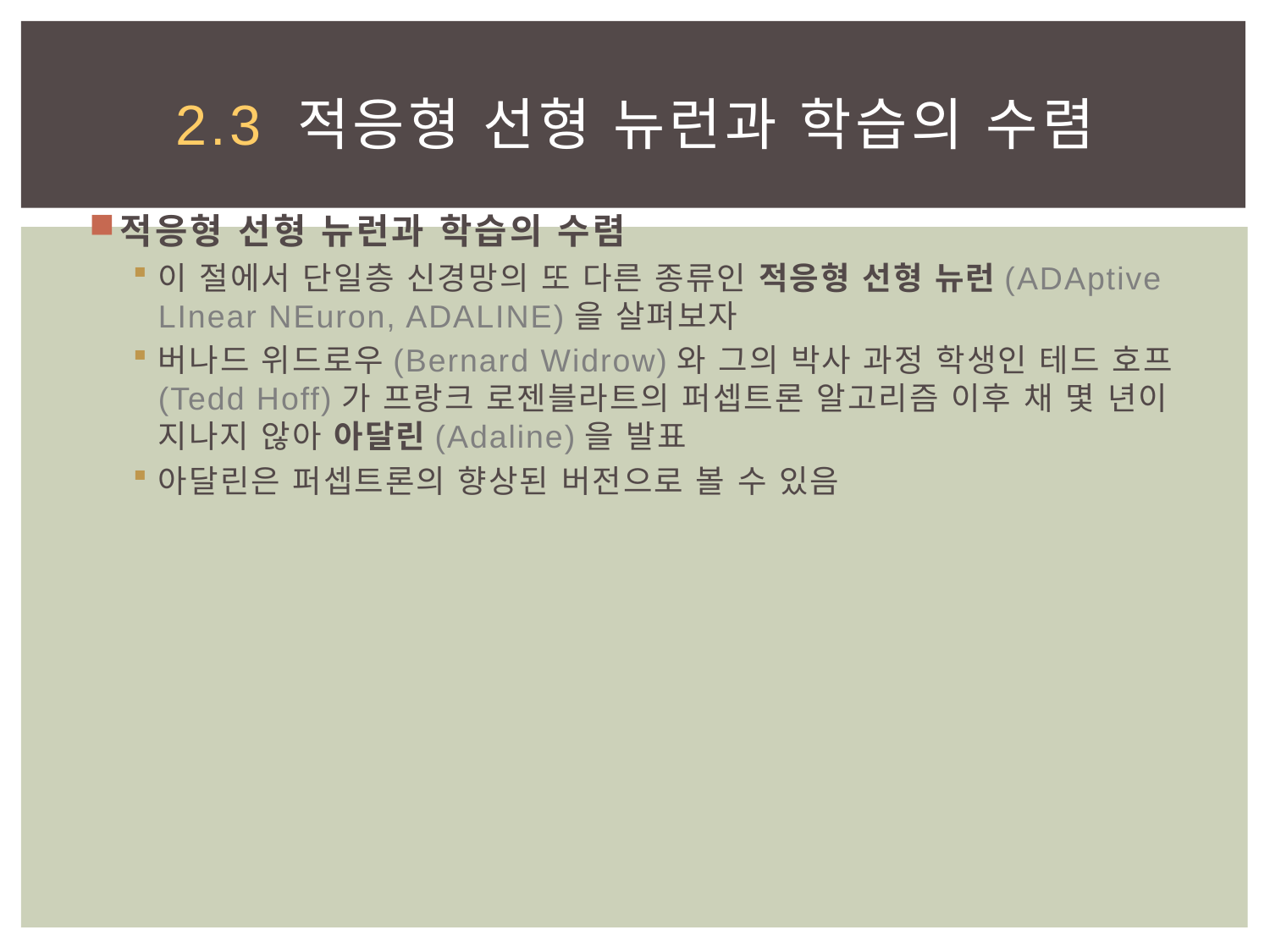

# 2.3 적응형 선형 뉴런과 학습의 수렴
적응형 선형 뉴런과 학습의 수렴
이 절에서 단일층 신경망의 또 다른 종류인 적응형 선형 뉴런(ADAptive LInear NEuron, ADALINE)을 살펴보자
버나드 위드로우(Bernard Widrow)와 그의 박사 과정 학생인 테드 호프(Tedd Hoff)가 프랑크 로젠블라트의 퍼셉트론 알고리즘 이후 채 몇 년이 지나지 않아 아달린(Adaline)을 발표
아달린은 퍼셉트론의 향상된 버전으로 볼 수 있음